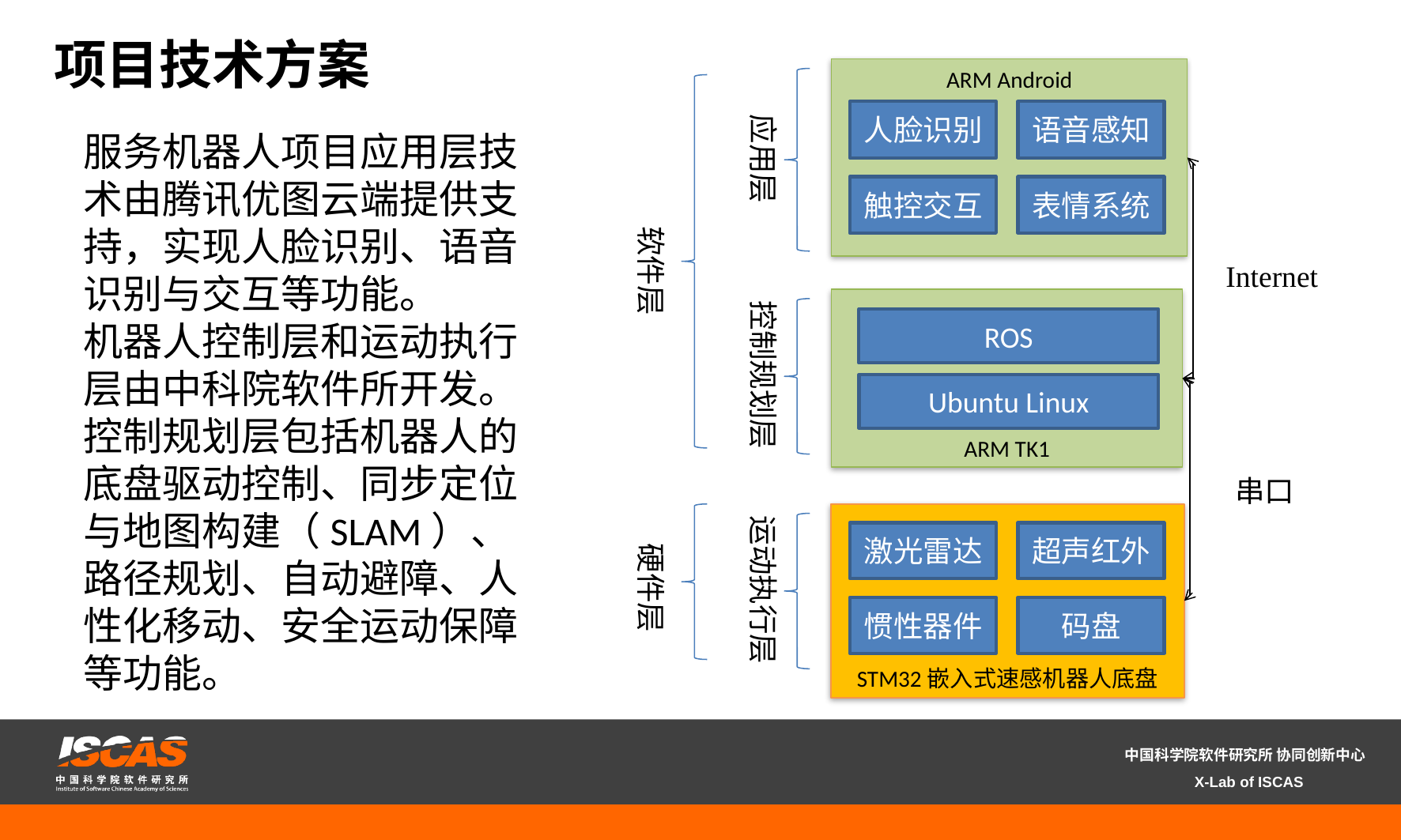

项目技术方案
ARM Android

人脸识别
语音感知
应用层
服务机器人项目应用层技术由腾讯优图云端提供支持，实现人脸识别、语音识别与交互等功能。
机器人控制层和运动执行层由中科院软件所开发。控制规划层包括机器人的底盘驱动控制、同步定位与地图构建（SLAM）、路径规划、自动避障、人性化移动、安全运动保障等功能。
触控交互
表情系统
软件层
Internet
控制规划层

ARM TK1
ROS
Ubuntu Linux

串口

运动执行层

STM32嵌入式速感机器人底盘

激光雷达
超声红外
硬件层
惯性器件
码盘